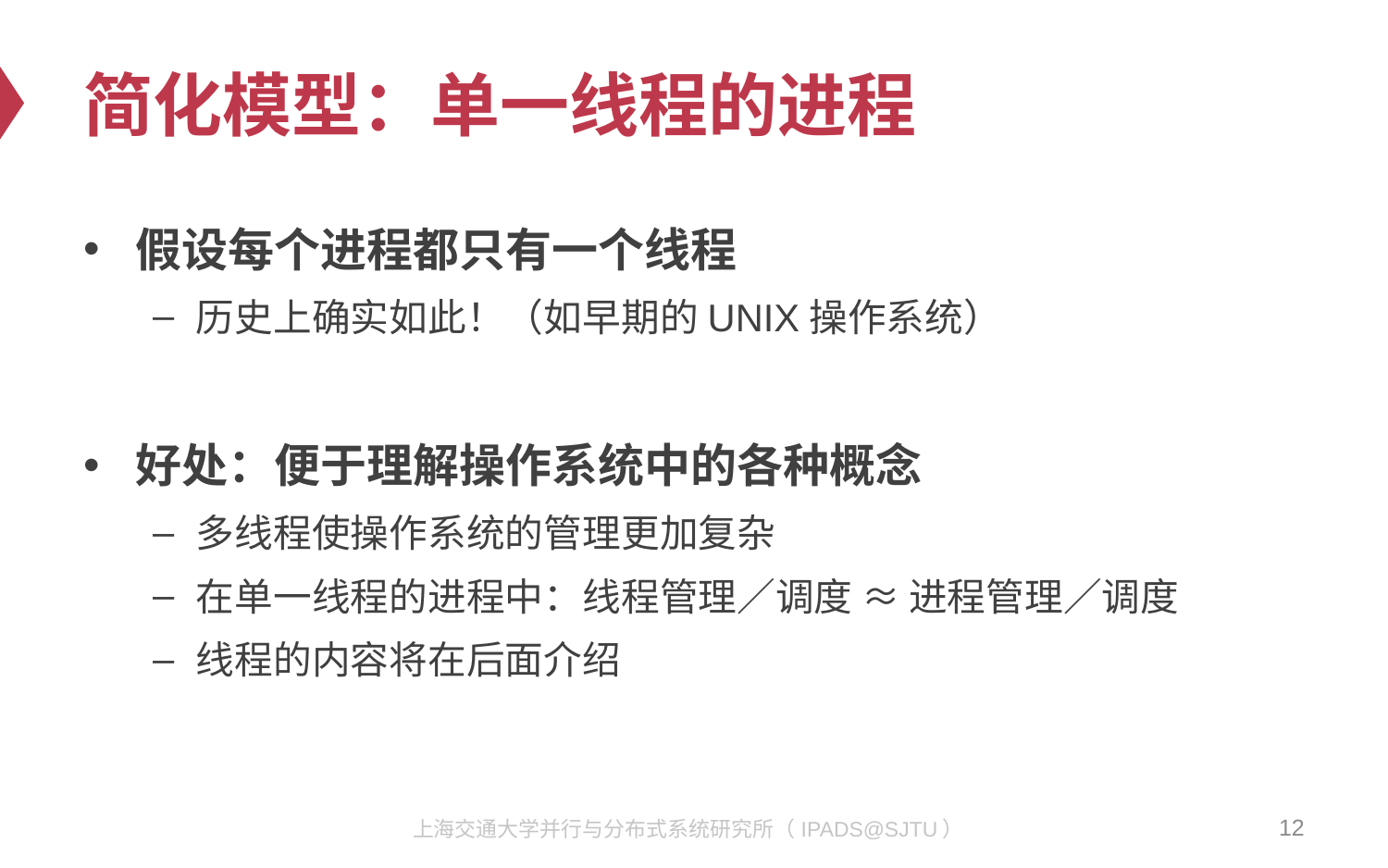

# 简化模型：单一线程的进程
假设每个进程都只有一个线程
历史上确实如此！（如早期的UNIX操作系统）

好处：便于理解操作系统中的各种概念
多线程使操作系统的管理更加复杂
在单一线程的进程中：线程管理／调度 ≈ 进程管理／调度
线程的内容将在后面介绍
12
上海交通大学并行与分布式系统研究所（IPADS@SJTU）